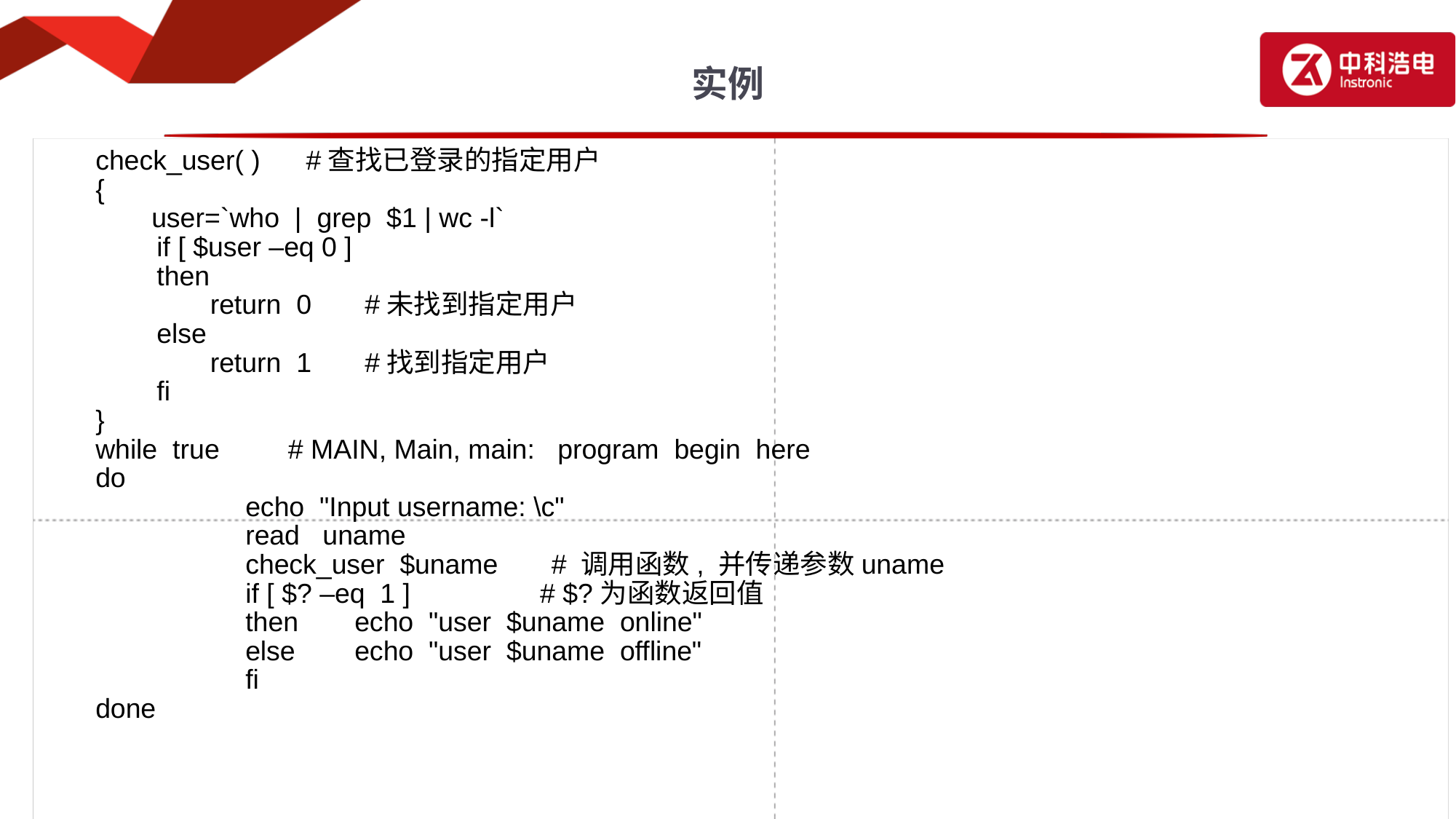

# 实例
check_user( )      #查找已登录的指定用户
{
	  user=`who  |  grep  $1 | wc -l`
        if [ $user –eq 0 ]
        then
               return  0       #未找到指定用户
        else
               return  1       #找到指定用户
        fi
}
while  true         # MAIN, Main, main:   program  begin  here
do
		echo  "Input username: \c"
		read   uname
		check_user  $uname       # 调用函数, 并传递参数uname
		if [ $? –eq  1 ]                 # $?为函数返回值
		then	echo  "user  $uname  online"
		else	echo  "user  $uname  offline"
		fi
done